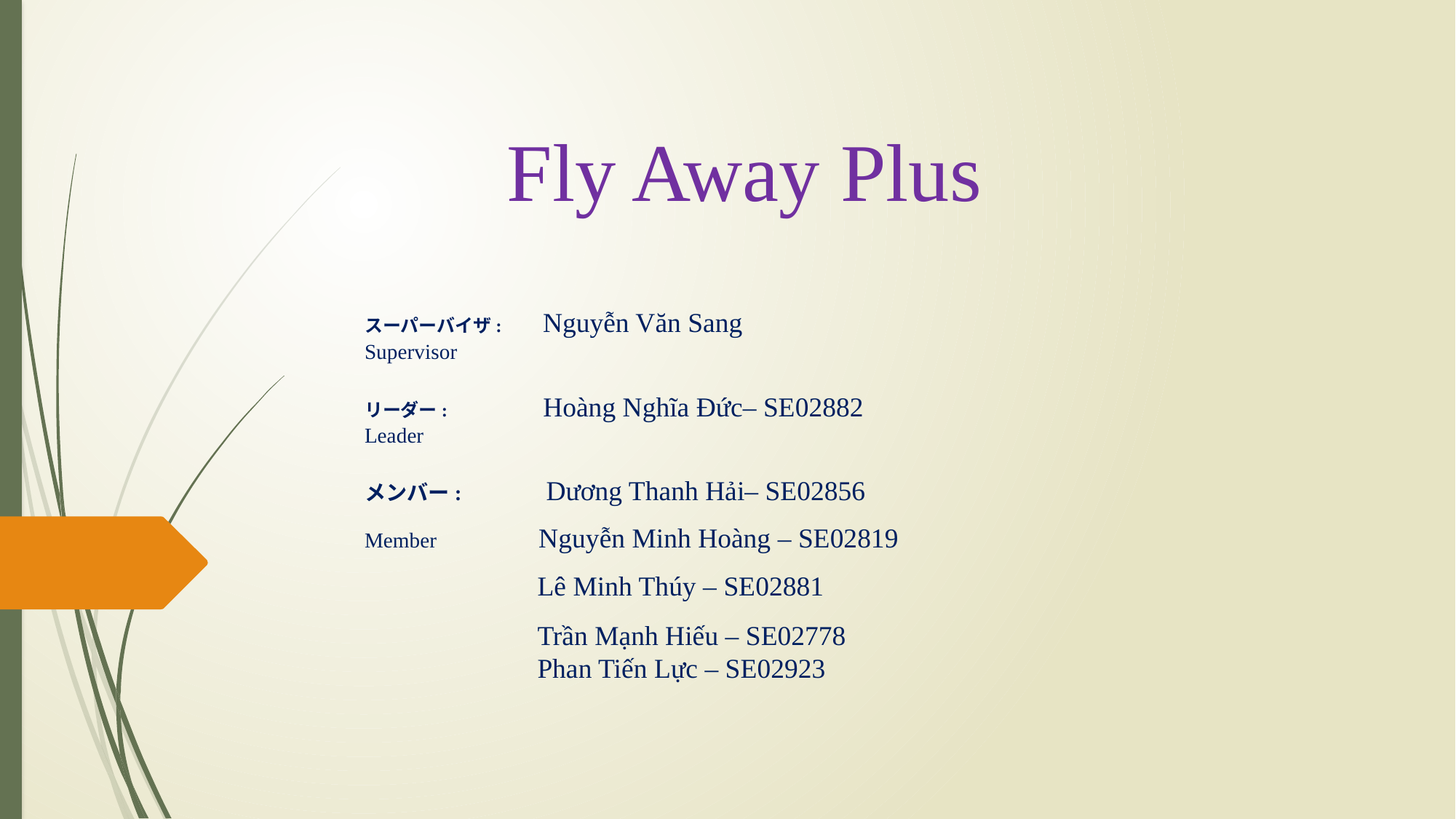

# Fly Away Plus
スーパーバイザ:         Nguyễn Văn Sang
Supervisor

リーダー:                     Hoàng Nghĩa Đức– SE02882
Leader

メンバー:                Dương Thanh Hải– SE02856
Member               Nguyễn Minh Hoàng – SE02819
                         Lê Minh Thúy – SE02881
                         Trần Mạnh Hiếu – SE02778
                         Phan Tiến Lực – SE02923